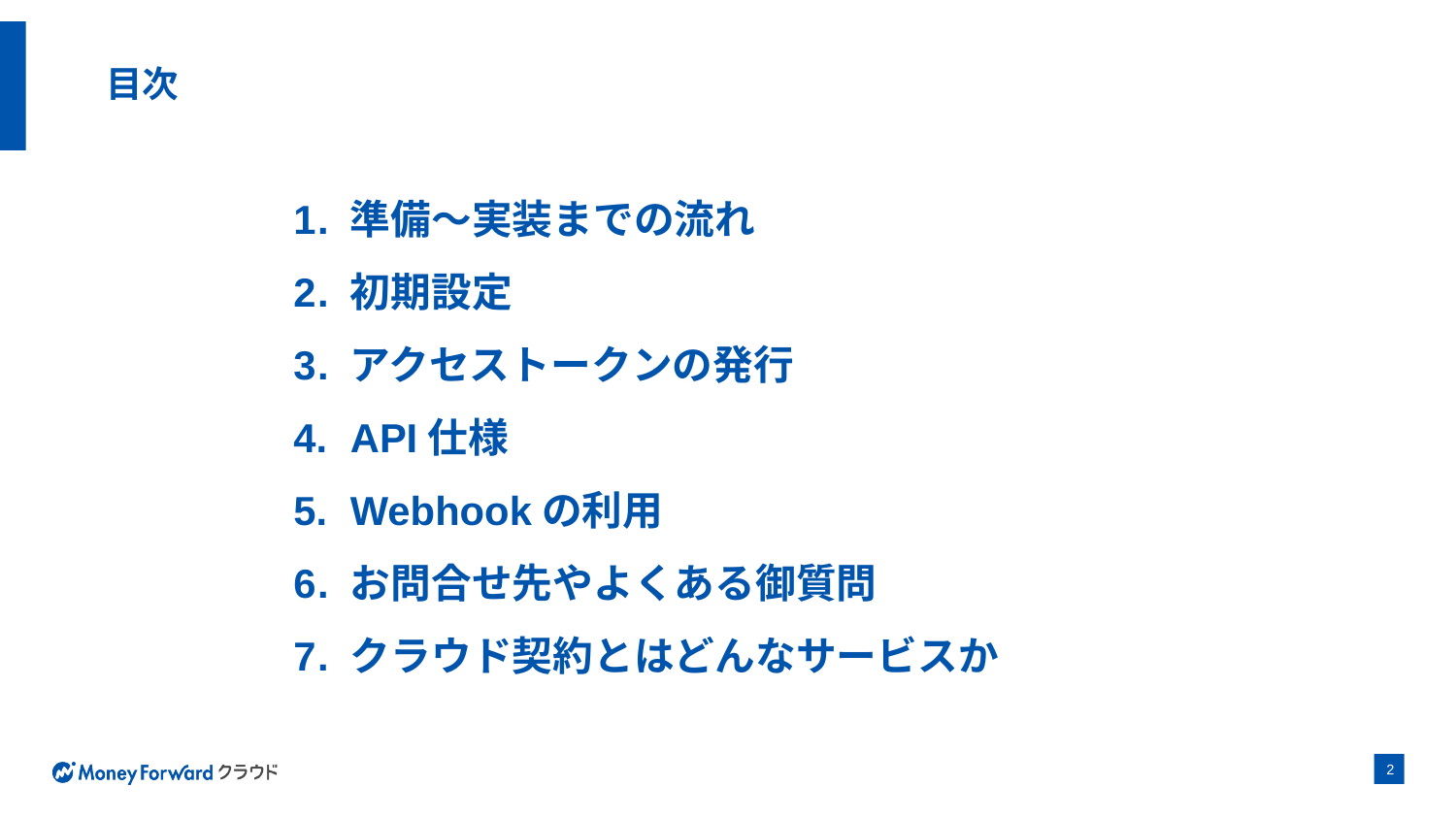

# 目次
準備～実装までの流れ
初期設定
アクセストークンの発行
API仕様
Webhookの利用
お問合せ先やよくある御質問
クラウド契約とはどんなサービスか
2